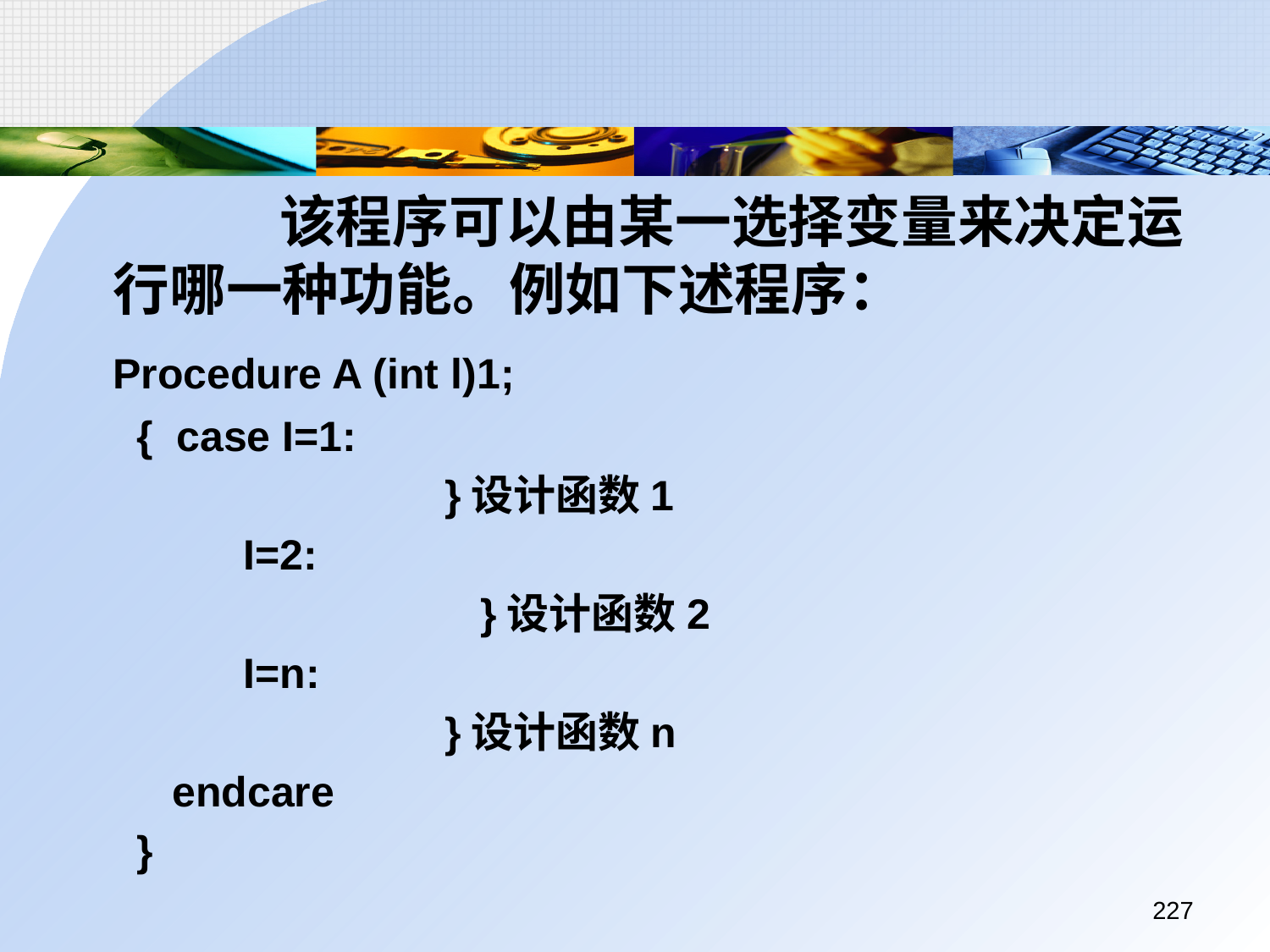

该程序可以由某一选择变量来决定运行哪一种功能。例如下述程序：
 	Procedure A (int l)1;
      {  case I=1:
                                }设计函数1
               I=2:
                                   }设计函数2
               I=n:
                                }设计函数n
         endcare
      }

227